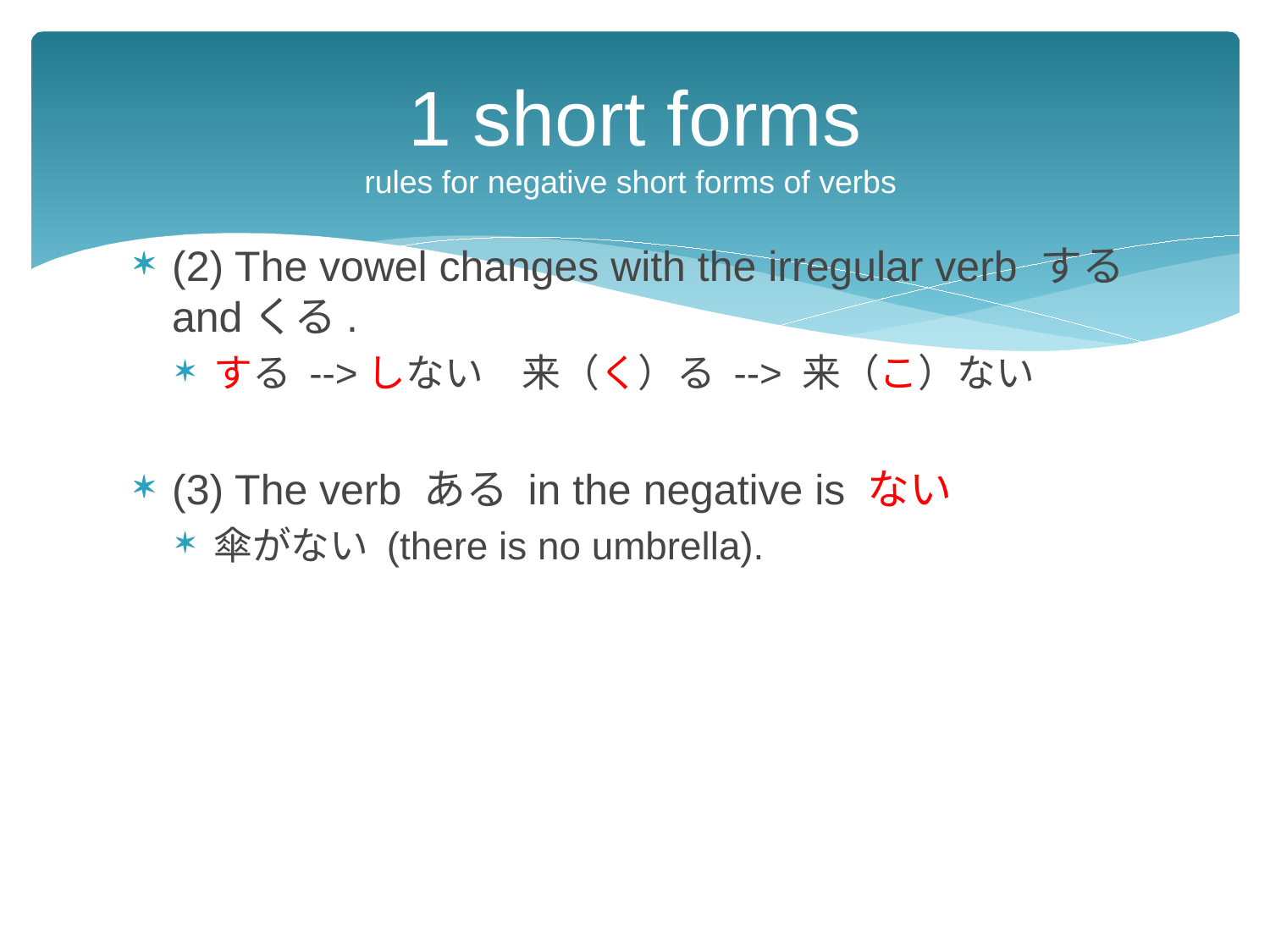

# 1 short forms rules for negative short forms of verbs
(2) The vowel changes with the irregular verb する andくる.
する -->しない　来（く）る --> 来（こ）ない

(3) The verb ある in the negative is ない
傘がない (there is no umbrella).